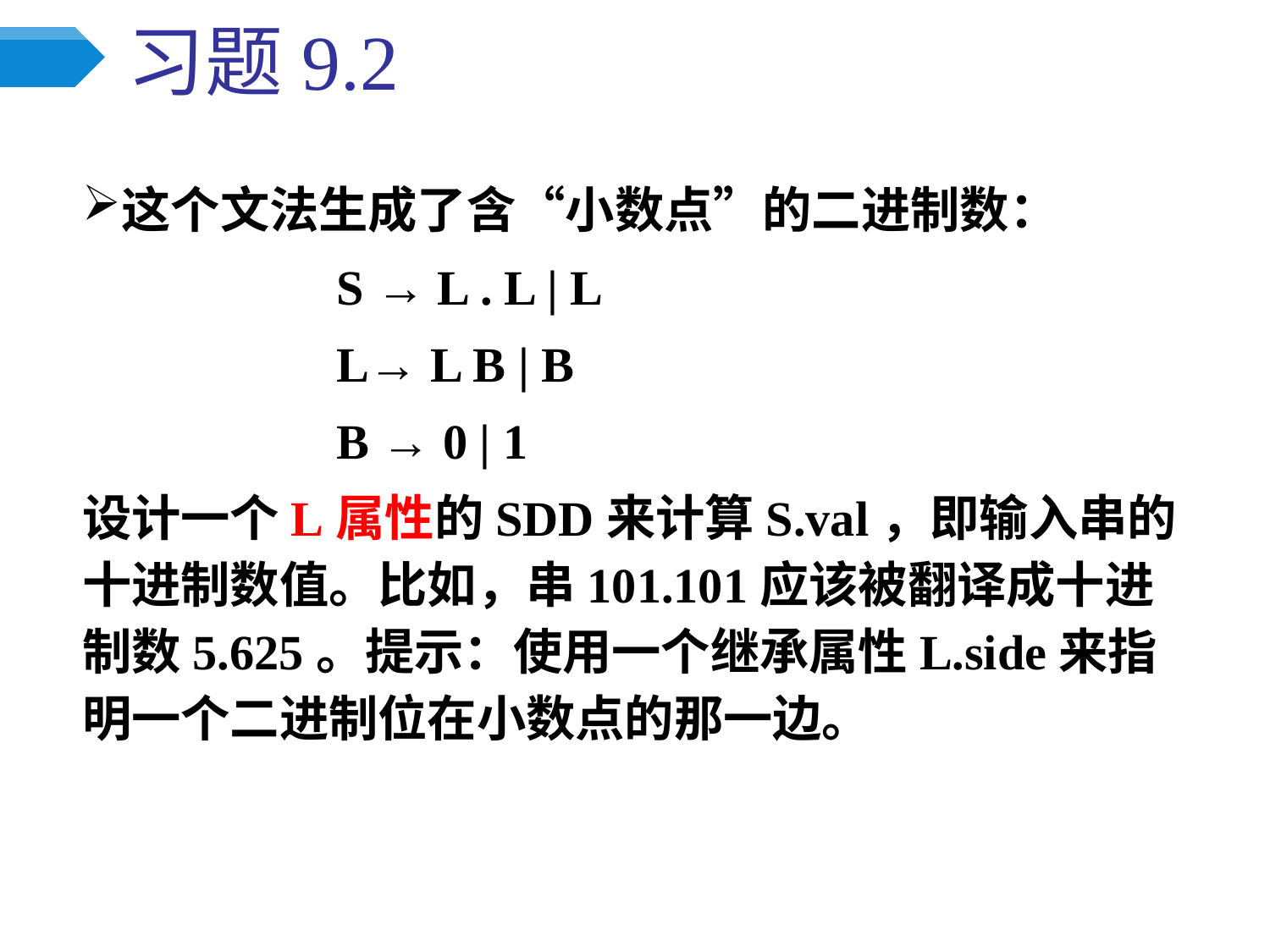

# 习题9.2
这个文法生成了含“小数点”的二进制数：
		S → L . L | L
		L→ L B | B
		B → 0 | 1
设计一个L属性的SDD来计算S.val，即输入串的十进制数值。比如，串101.101应该被翻译成十进制数5.625。提示：使用一个继承属性L.side来指明一个二进制位在小数点的那一边。